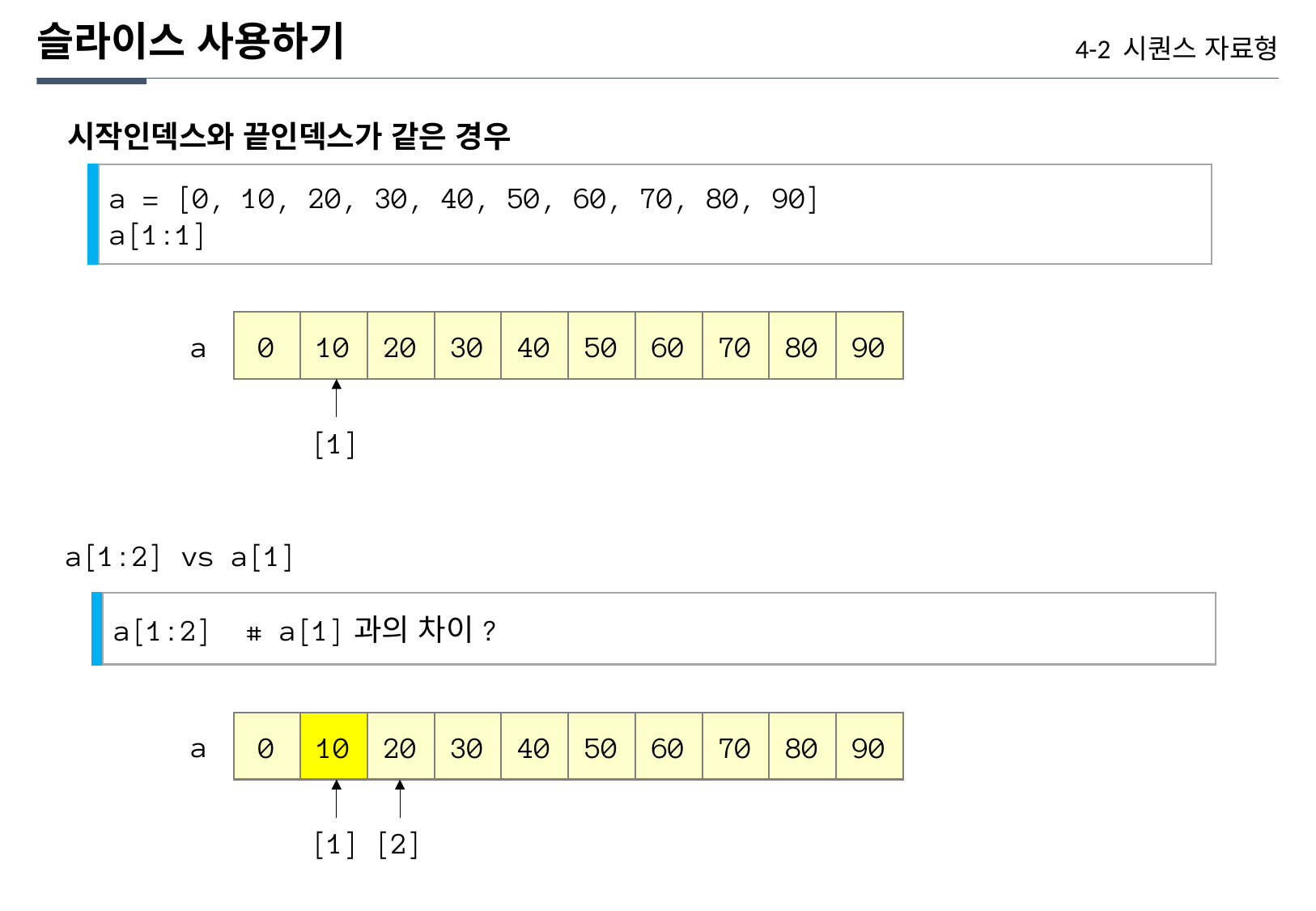

슬라이스 사용하기
4-2 시퀀스 자료형
시작인덱스와 끝인덱스가 같은 경우

a = [0, 10, 20, 30, 40, 50, 60, 70, 80, 90]
a[1:1]
0
10
20
30
40
50
60
70
80
90
a
[1]
a[1:2] vs a[1]

a[1:2]  # a[1]과의 차이?
0
10
20
30
40
50
60
70
80
90
a
[1]
[2]